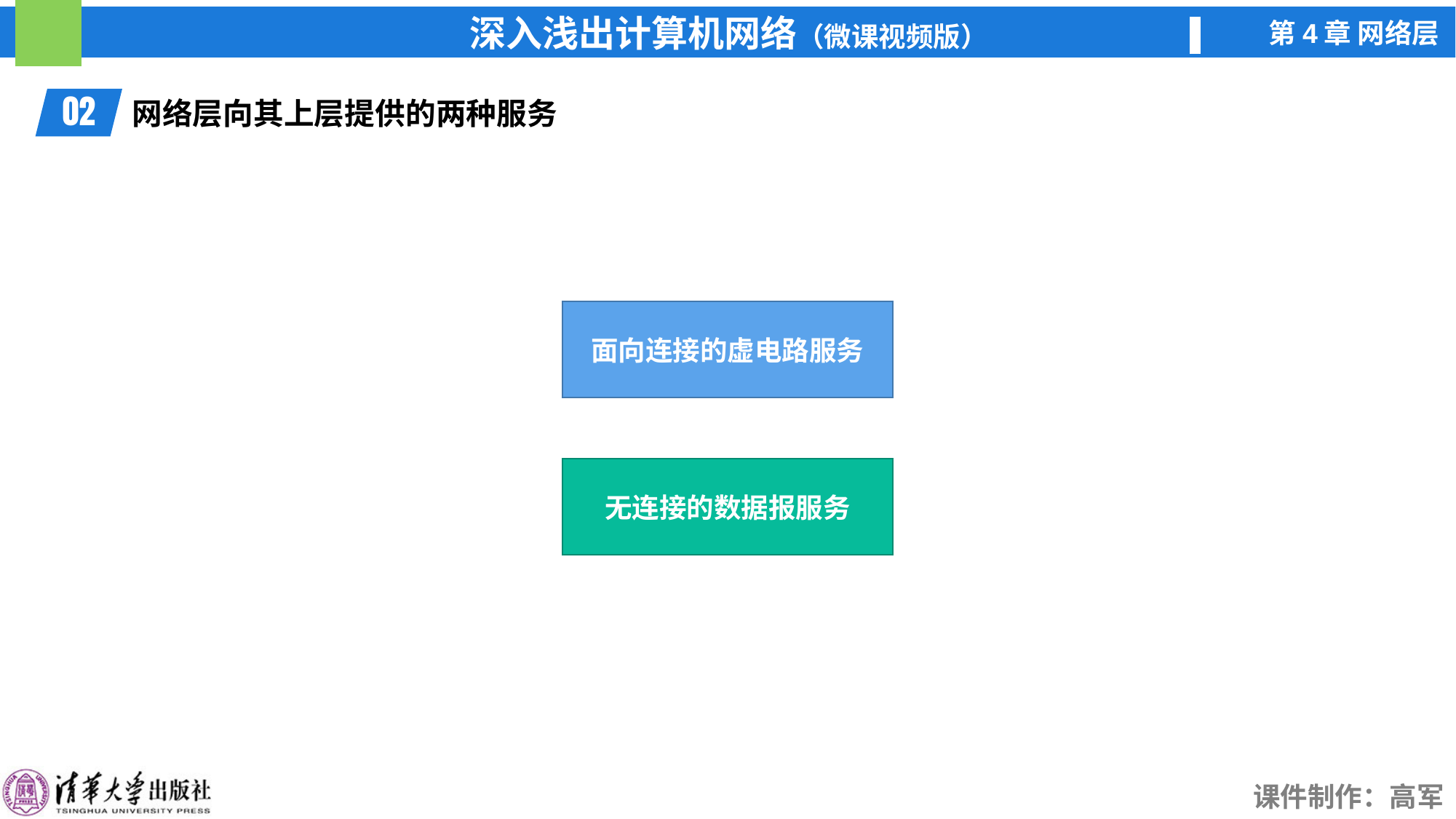

02
网络层向其上层提供的两种服务
面向连接的虚电路服务
无连接的数据报服务